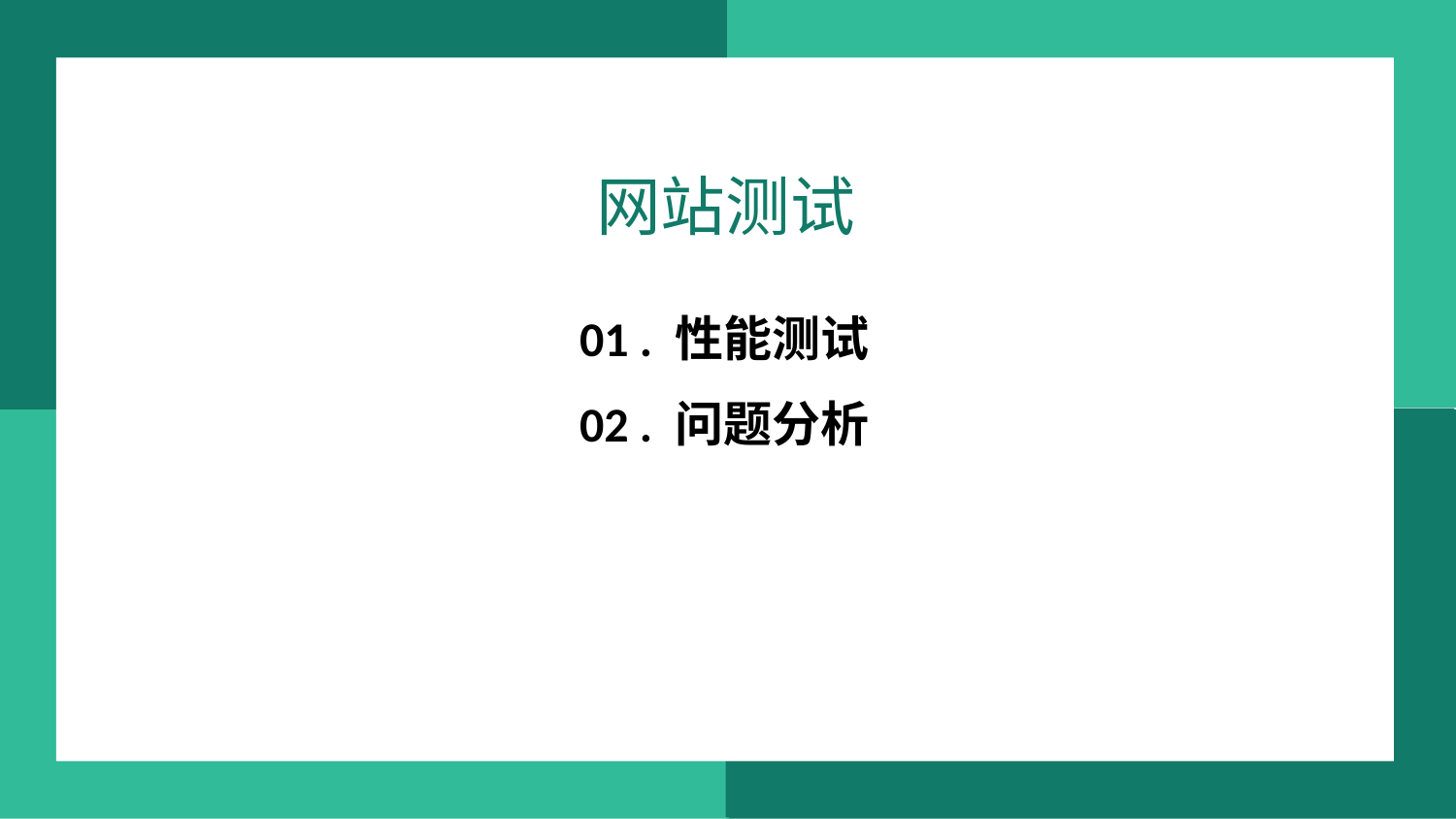

网站测试
01 . 性能测试
02 . 问题分析